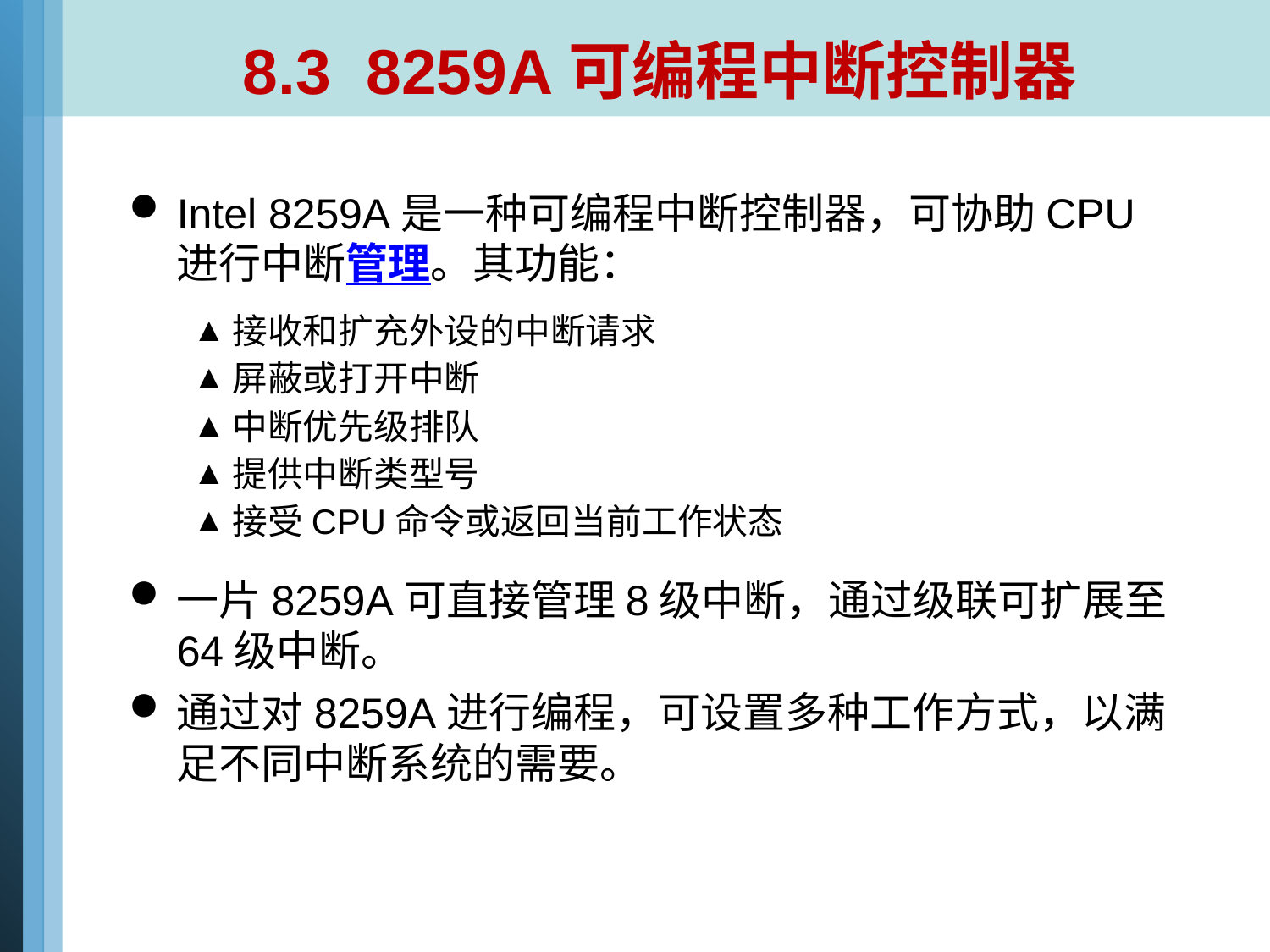

# 8.3  8259A可编程中断控制器
Intel 8259A是一种可编程中断控制器，可协助CPU进行中断管理。其功能：
接收和扩充外设的中断请求
屏蔽或打开中断
中断优先级排队
提供中断类型号
接受CPU命令或返回当前工作状态
一片8259A可直接管理8级中断，通过级联可扩展至64级中断。
通过对8259A进行编程，可设置多种工作方式，以满足不同中断系统的需要。

95